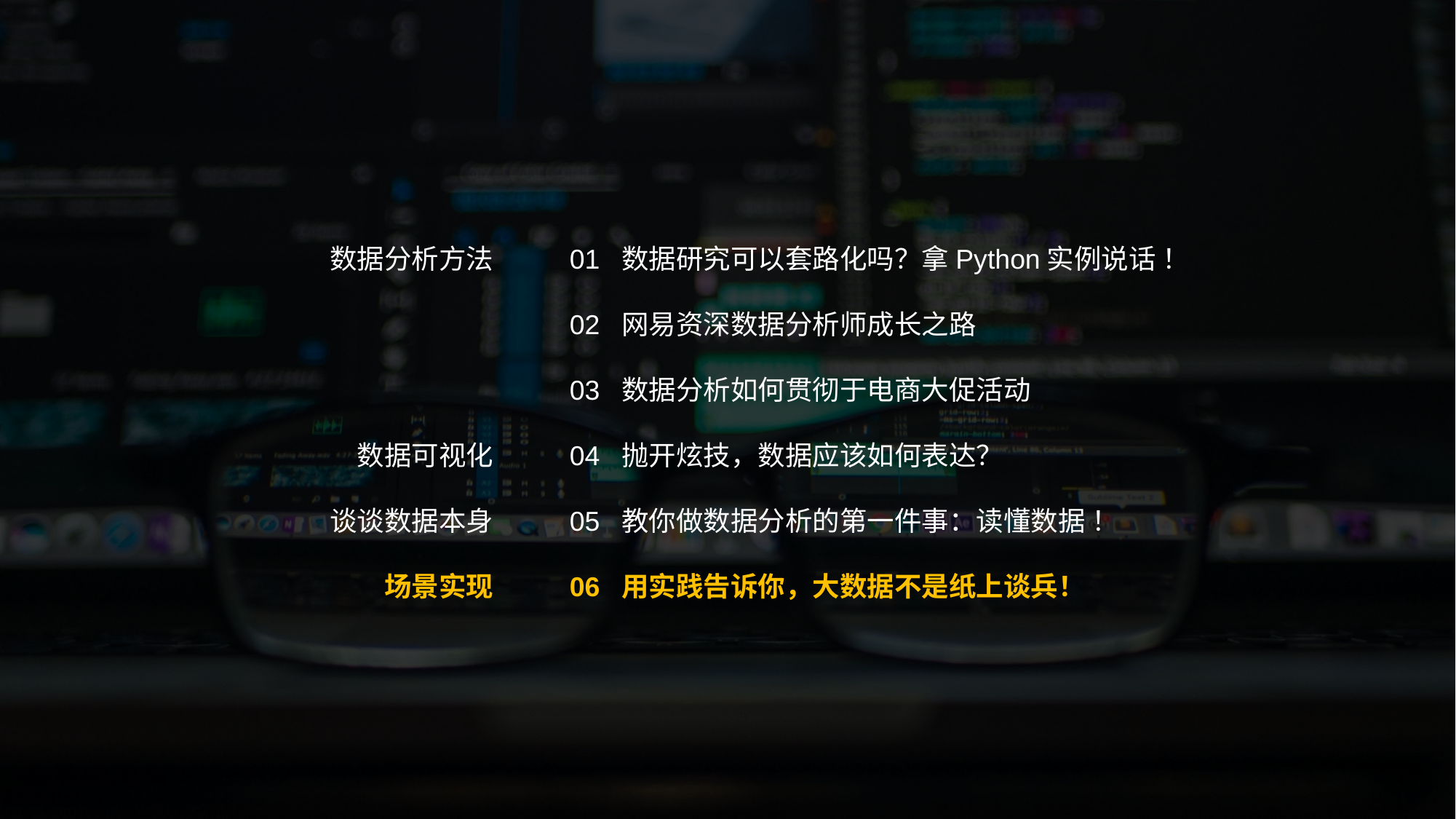

数据分析方法

数据可视化
谈谈数据本身
场景实现
01  数据研究可以套路化吗？拿Python实例说话 ！
02  网易资深数据分析师成长之路
03  数据分析如何贯彻于电商大促活动
04  抛开炫技，数据应该如何表达？
05  教你做数据分析的第一件事：读懂数据 ！
06  用实践告诉你，大数据不是纸上谈兵！